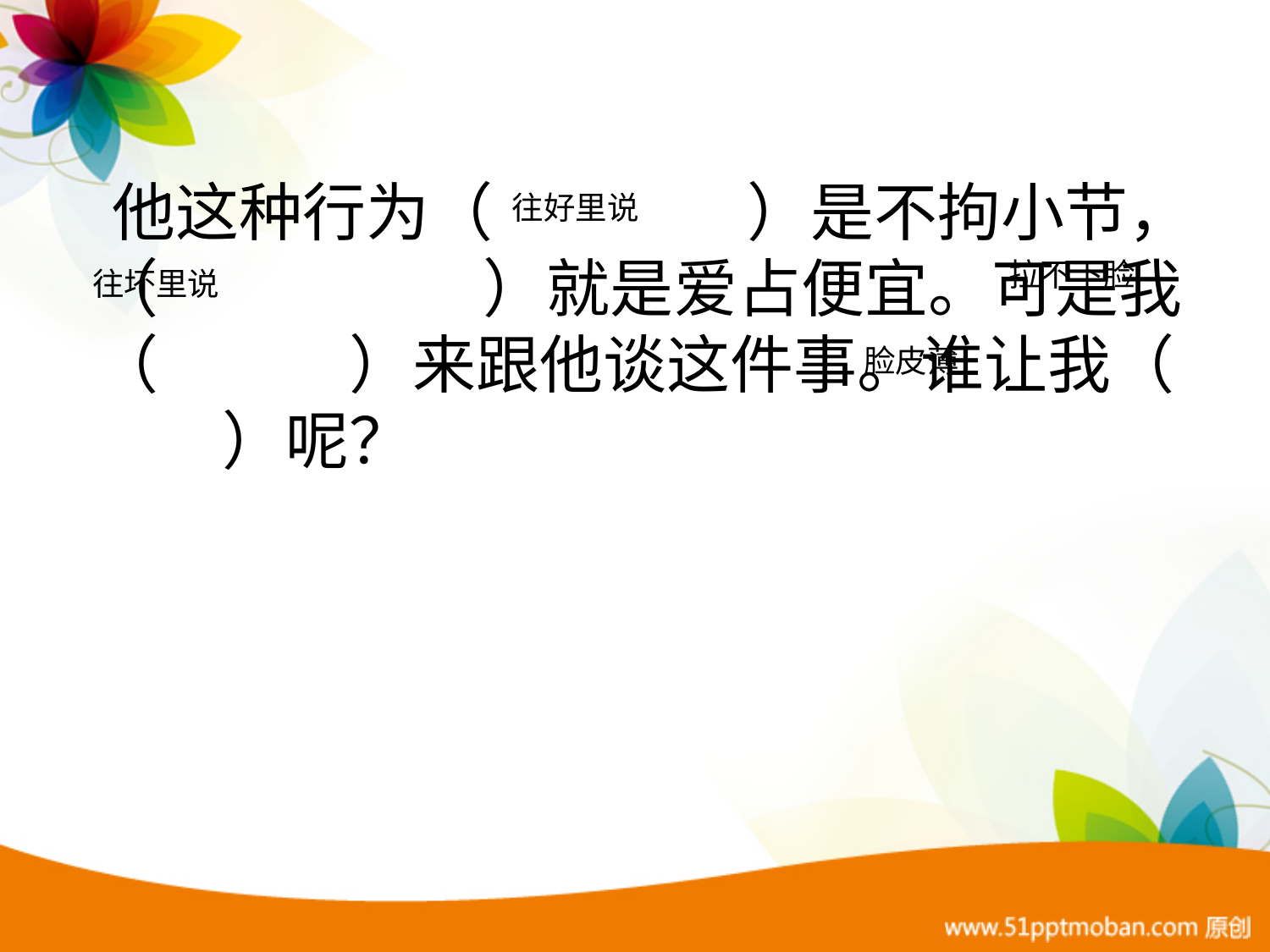

他这种行为（　　　　）是不拘小节，（　　　　     ）就是爱占便宜。可是我（　　　）来跟他谈这件事。谁让我（　　　）呢？
往好里说
拉不下脸
往坏里说
脸皮薄